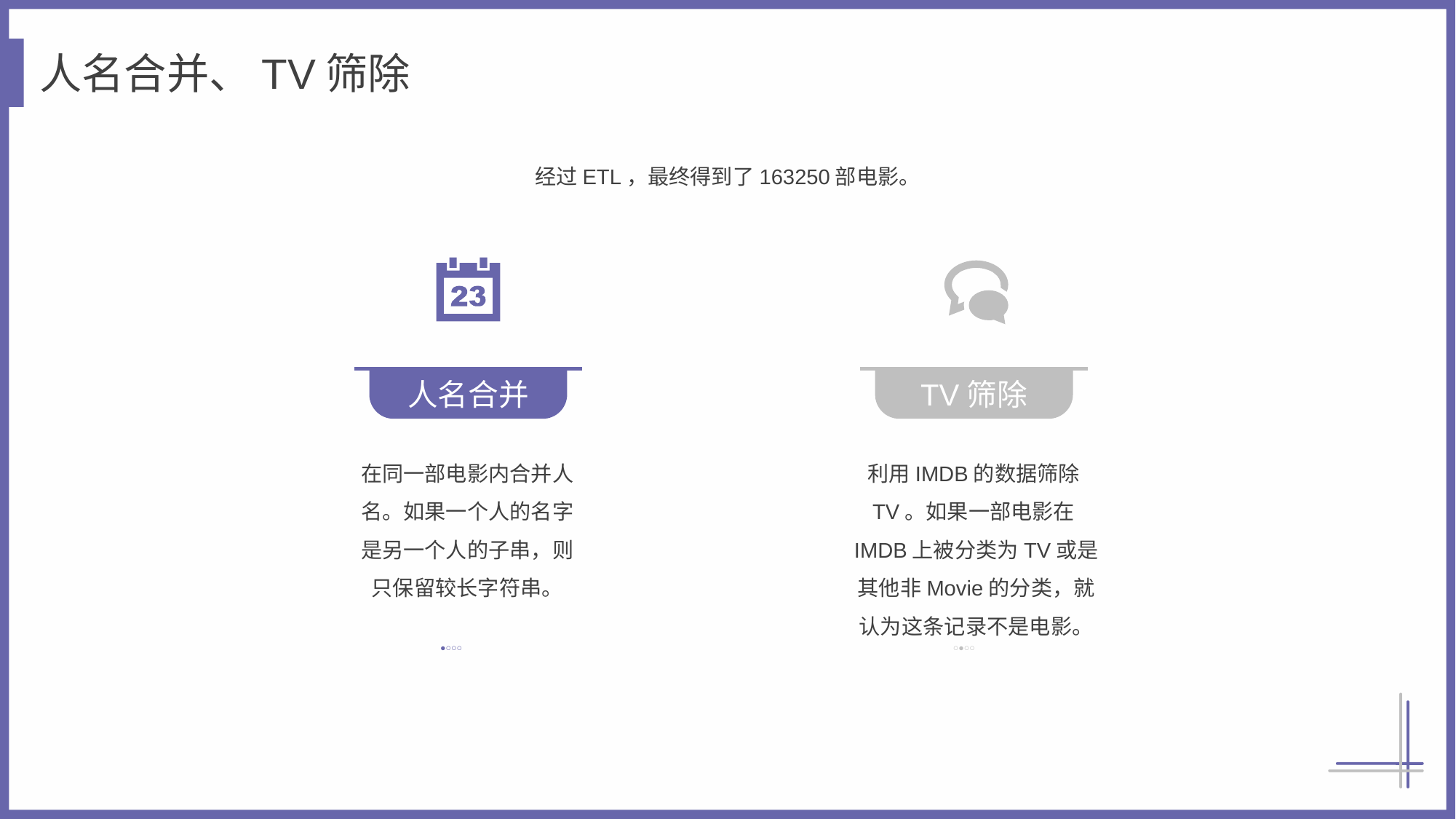

人名合并、TV筛除
经过ETL，最终得到了163250部电影。

人名合并
TV筛除
在同一部电影内合并人名。如果一个人的名字是另一个人的子串，则只保留较长字符串。
利用IMDB的数据筛除TV。如果一部电影在IMDB上被分类为TV或是其他非Movie的分类，就认为这条记录不是电影。
●○○○
○●○○